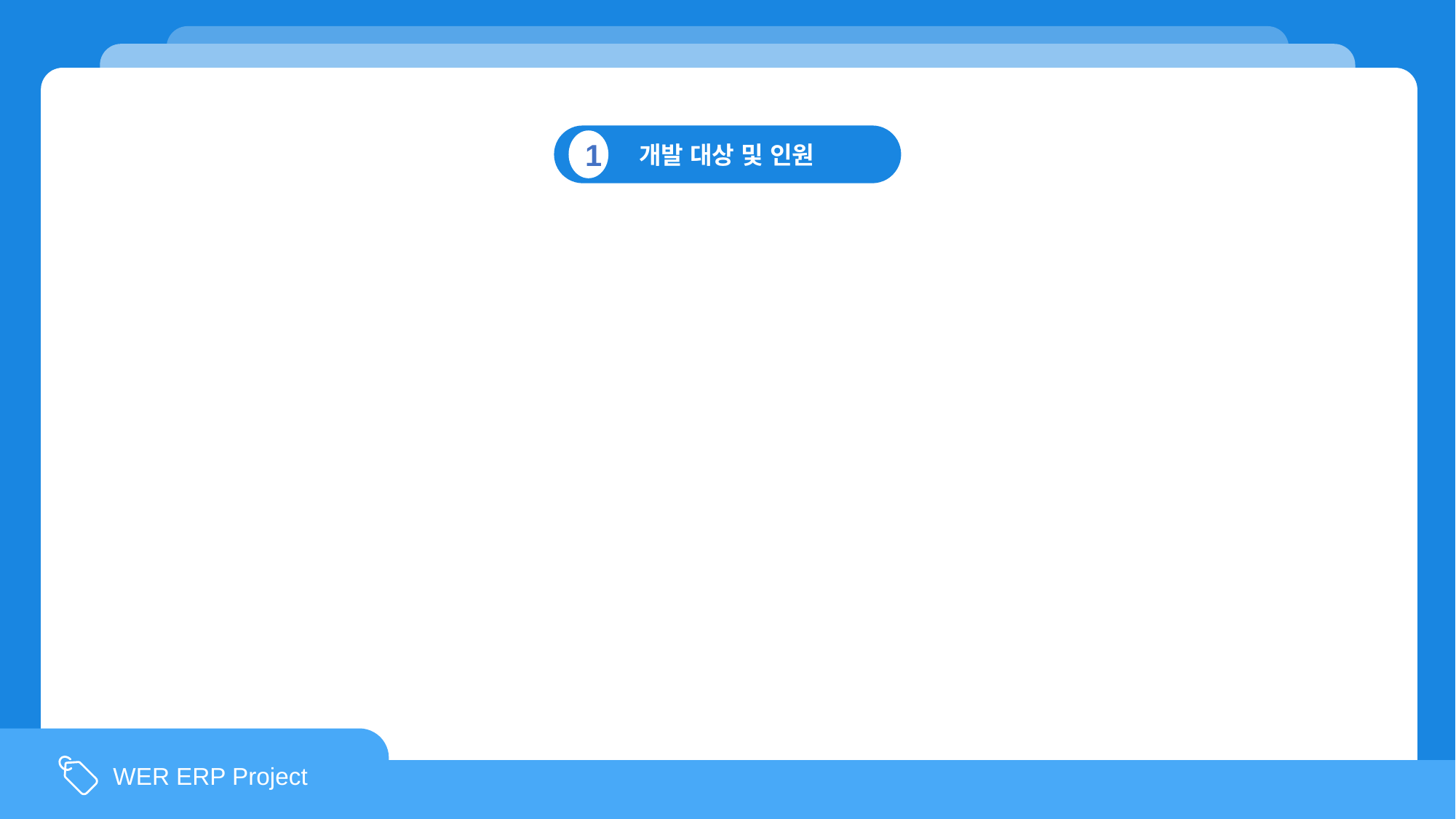

`
 개발 대상 및 인원
1

WER ERP Project